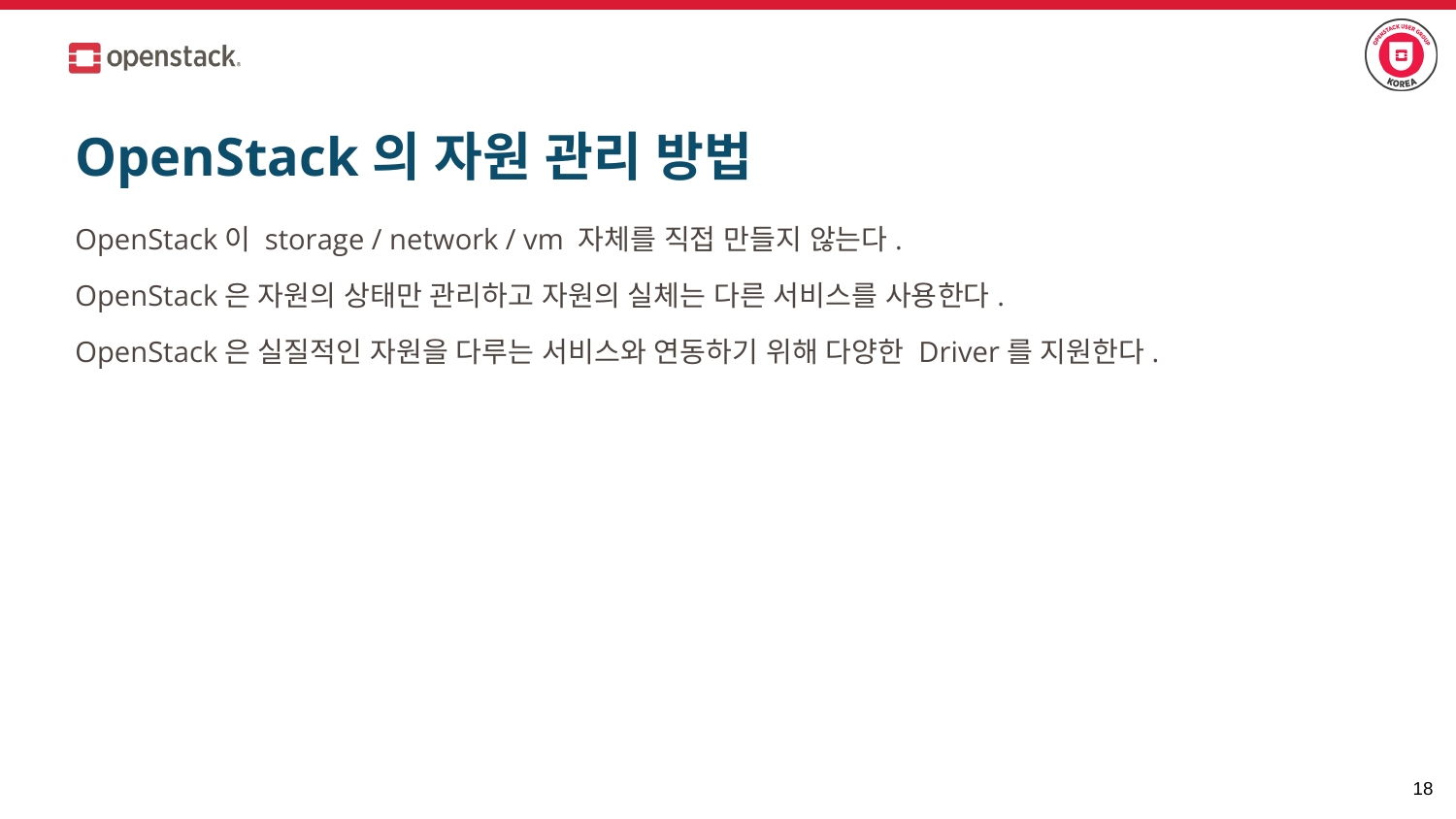

# OpenStack의 자원 관리 방법
OpenStack이 storage / network / vm 자체를 직접 만들지 않는다.
OpenStack은 자원의 상태만 관리하고 자원의 실체는 다른 서비스를 사용한다.
OpenStack은 실질적인 자원을 다루는 서비스와 연동하기 위해 다양한 Driver를 지원한다.

18